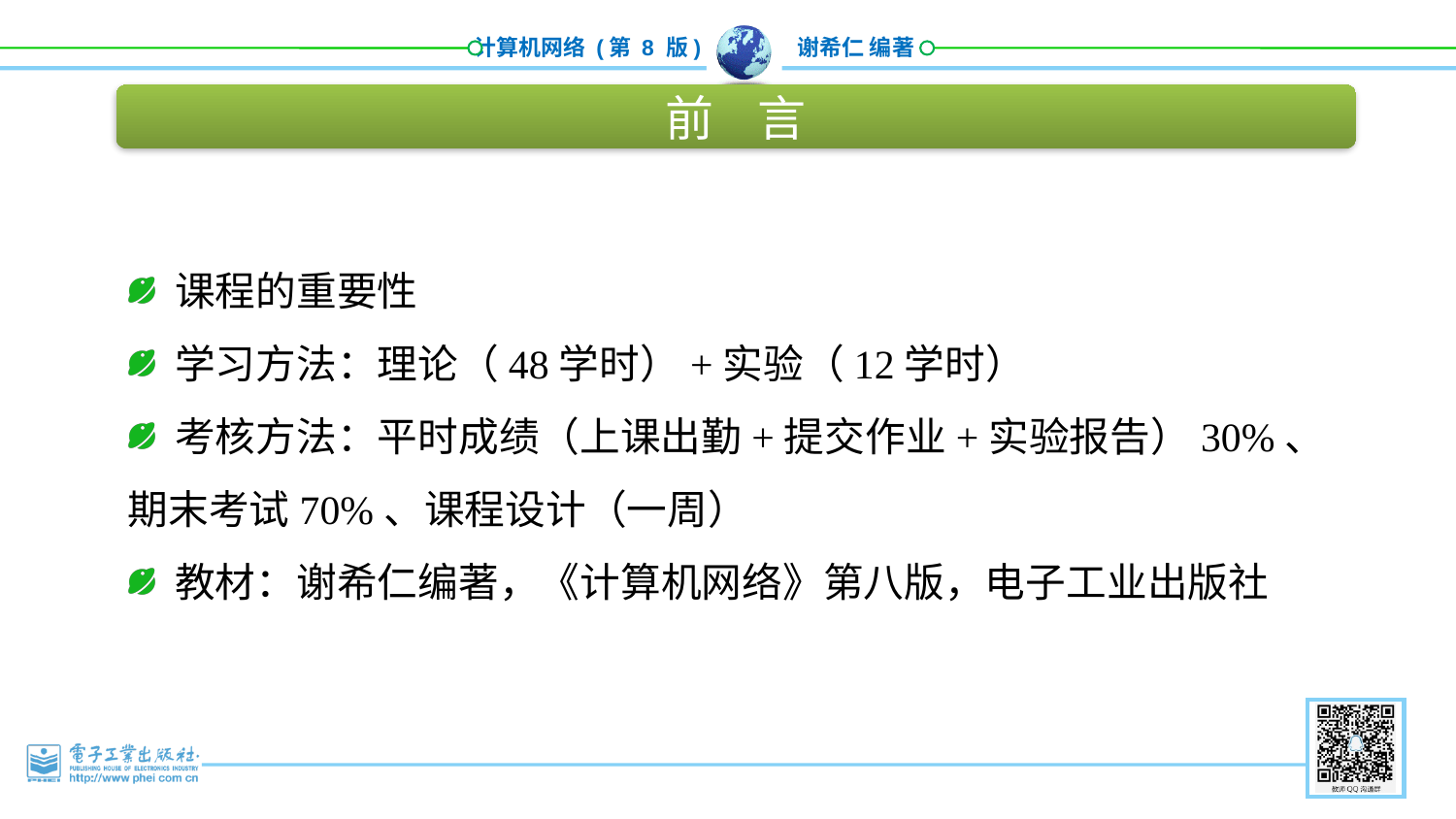

前    言
 课程的重要性
 学习方法：理论（48学时）+实验（12学时）
 考核方法：平时成绩（上课出勤+提交作业+实验报告）30%、期末考试70%、课程设计（一周）
 教材：谢希仁编著，《计算机网络》第八版，电子工业出版社